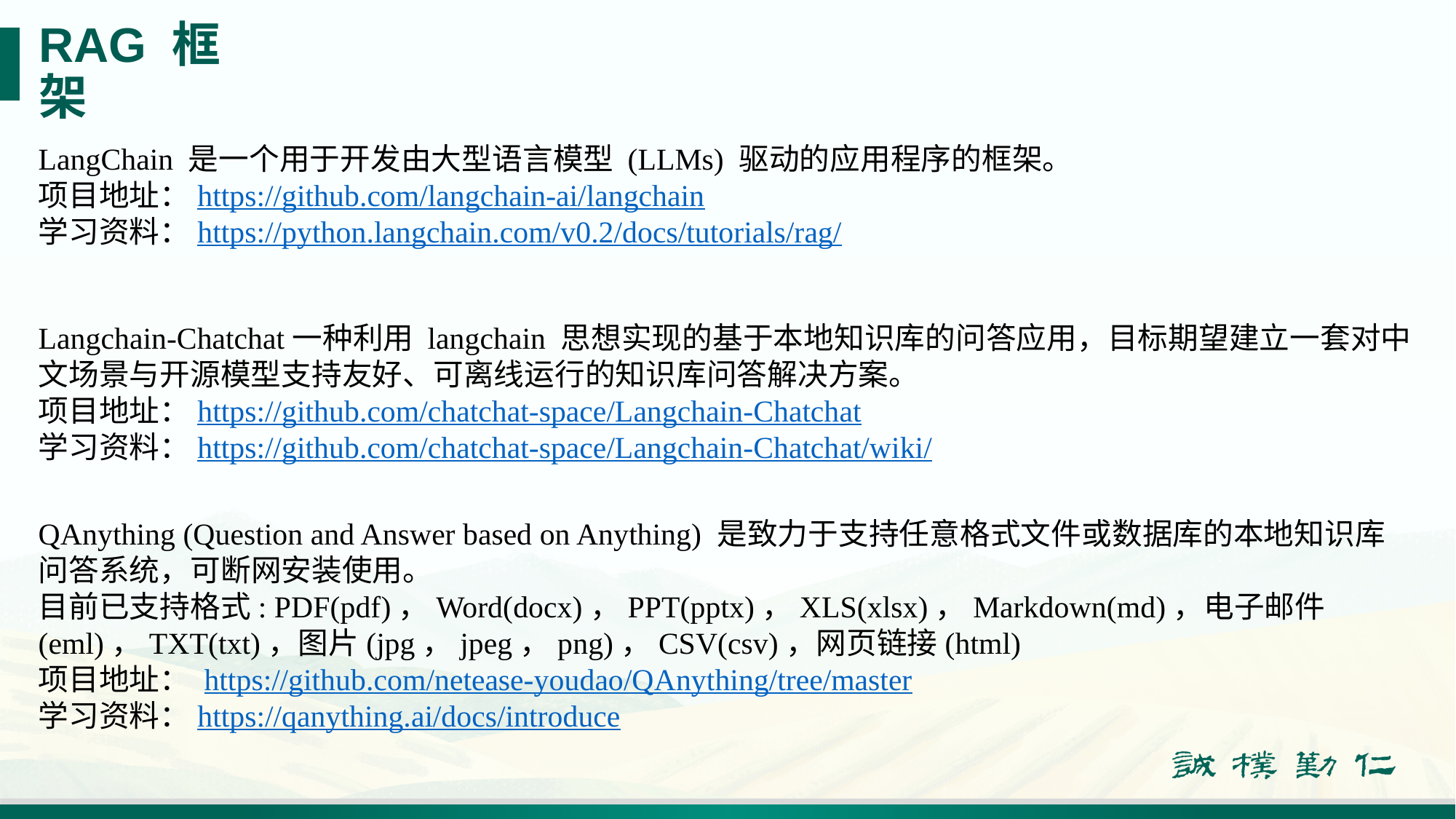

# RAG 框架
LangChain 是一个用于开发由大型语言模型 (LLMs) 驱动的应用程序的框架。
项目地址：https://github.com/langchain-ai/langchain
学习资料：https://python.langchain.com/v0.2/docs/tutorials/rag/

Langchain-Chatchat一种利用 langchain 思想实现的基于本地知识库的问答应用，目标期望建立一套对中文场景与开源模型支持友好、可离线运行的知识库问答解决方案。
项目地址：https://github.com/chatchat-space/Langchain-Chatchat
学习资料：https://github.com/chatchat-space/Langchain-Chatchat/wiki/

QAnything (Question and Answer based on Anything) 是致力于支持任意格式文件或数据库的本地知识库问答系统，可断网安装使用。
目前已支持格式: PDF(pdf)，Word(docx)，PPT(pptx)，XLS(xlsx)，Markdown(md)，电子邮件(eml)，TXT(txt)，图片(jpg，jpeg，png)，CSV(csv)，网页链接(html)
项目地址： https://github.com/netease-youdao/QAnything/tree/master
学习资料：https://qanything.ai/docs/introduce